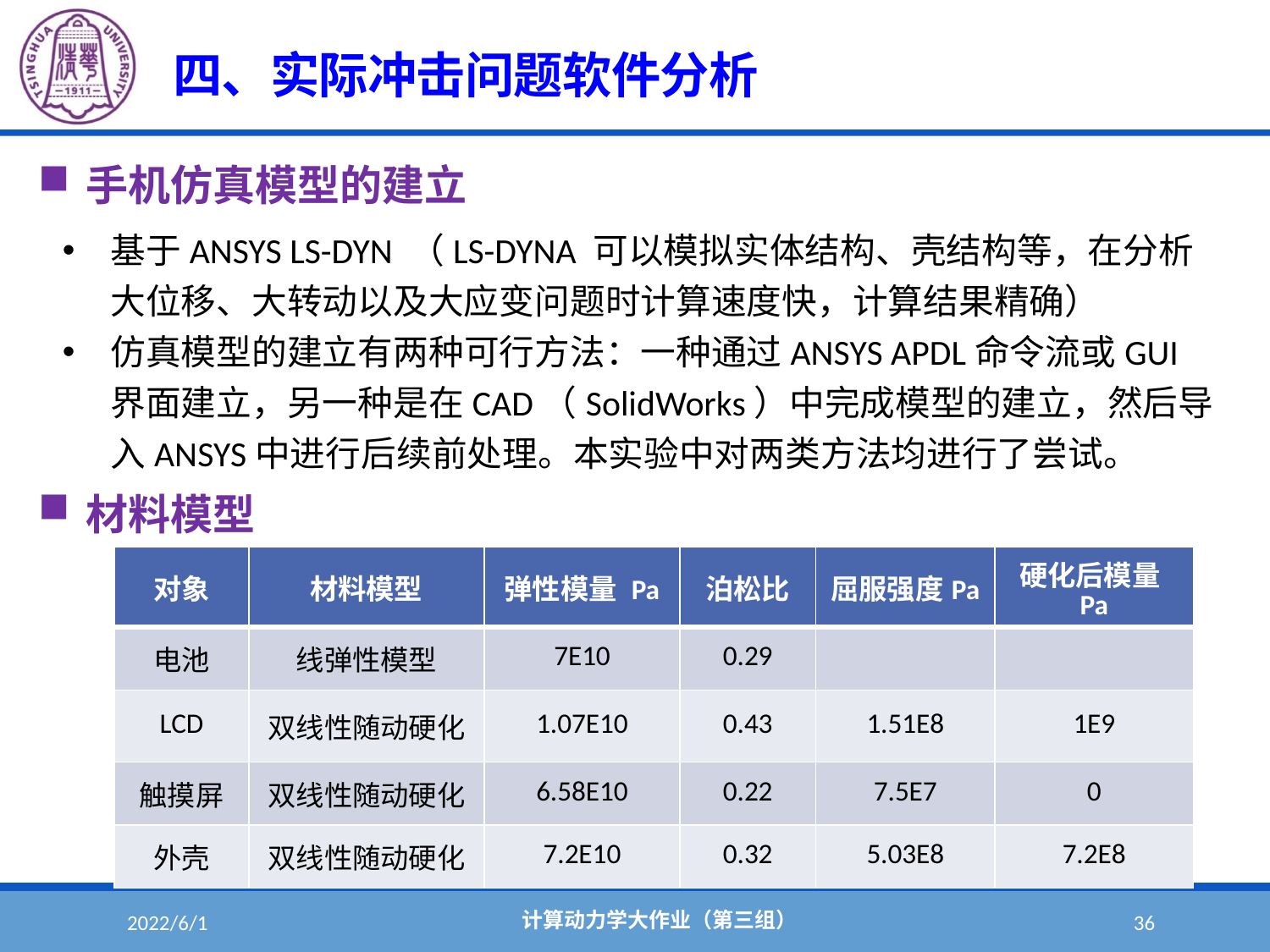

#
四、实际冲击问题软件分析
手机仿真模型的建立
基于ANSYS LS-DYN （LS-DYNA 可以模拟实体结构、壳结构等，在分析大位移、大转动以及大应变问题时计算速度快，计算结果精确）
仿真模型的建立有两种可行方法：一种通过ANSYS APDL命令流或GUI界面建立，另一种是在CAD（SolidWorks）中完成模型的建立，然后导入ANSYS中进行后续前处理。本实验中对两类方法均进行了尝试。
材料模型
| 对象 | 材料模型 | 弹性模量 Pa | 泊松比 | 屈服强度Pa | 硬化后模量Pa |
| --- | --- | --- | --- | --- | --- |
| 电池 | 线弹性模型 | 7E10 | 0.29 |  |  |
| LCD | 双线性随动硬化 | 1.07E10 | 0.43 | 1.51E8 | 1E9 |
| 触摸屏 | 双线性随动硬化 | 6.58E10 | 0.22 | 7.5E7 | 0 |
| 外壳 | 双线性随动硬化 | 7.2E10 | 0.32 | 5.03E8 | 7.2E8 |
计算动力学大作业（第三组）
2022/6/1
36